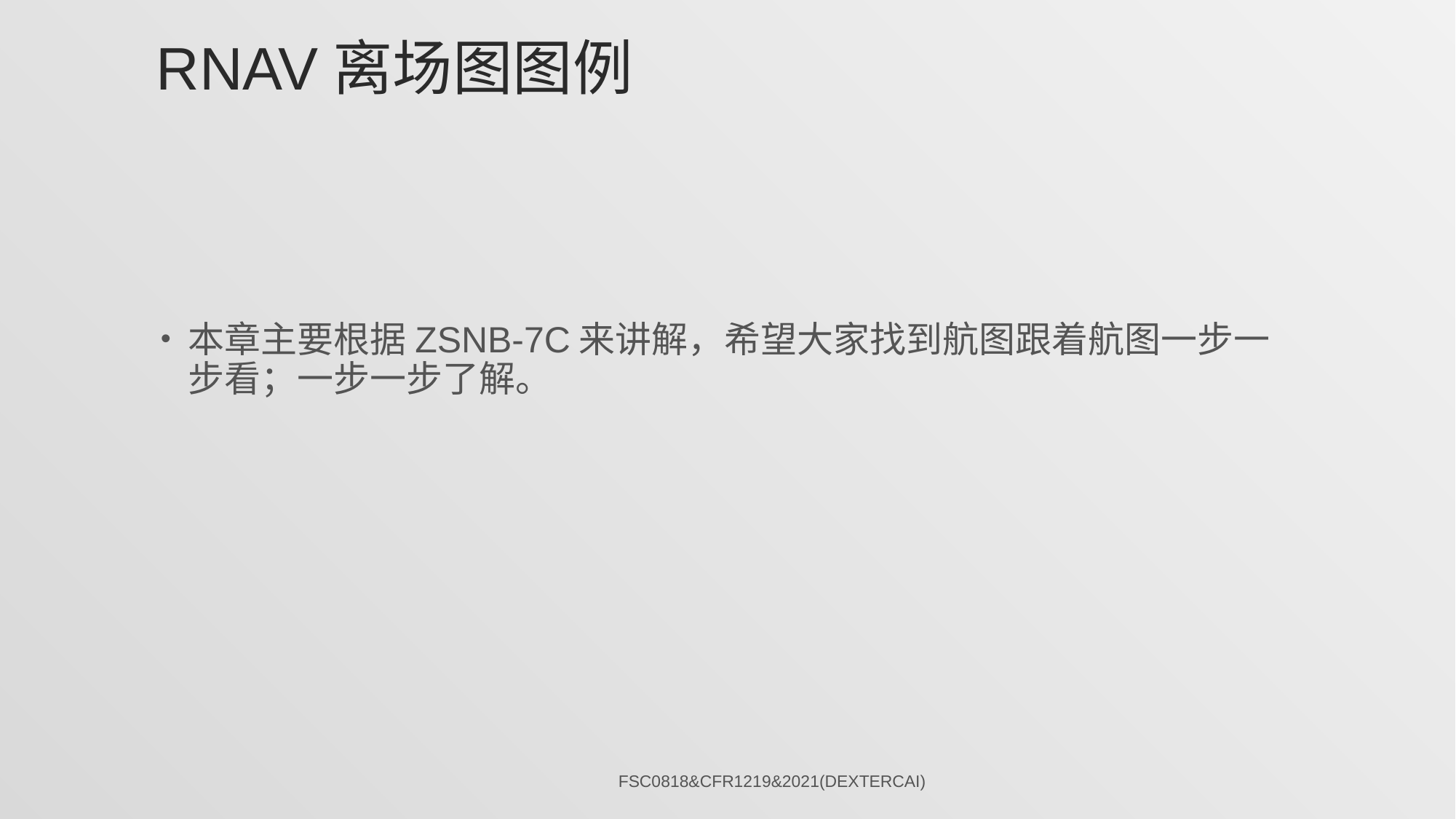

# RNAV离场图图例
本章主要根据ZSNB-7C来讲解，希望大家找到航图跟着航图一步一步看；一步一步了解。

FSC0818&CFR1219&2021(DexterCai)